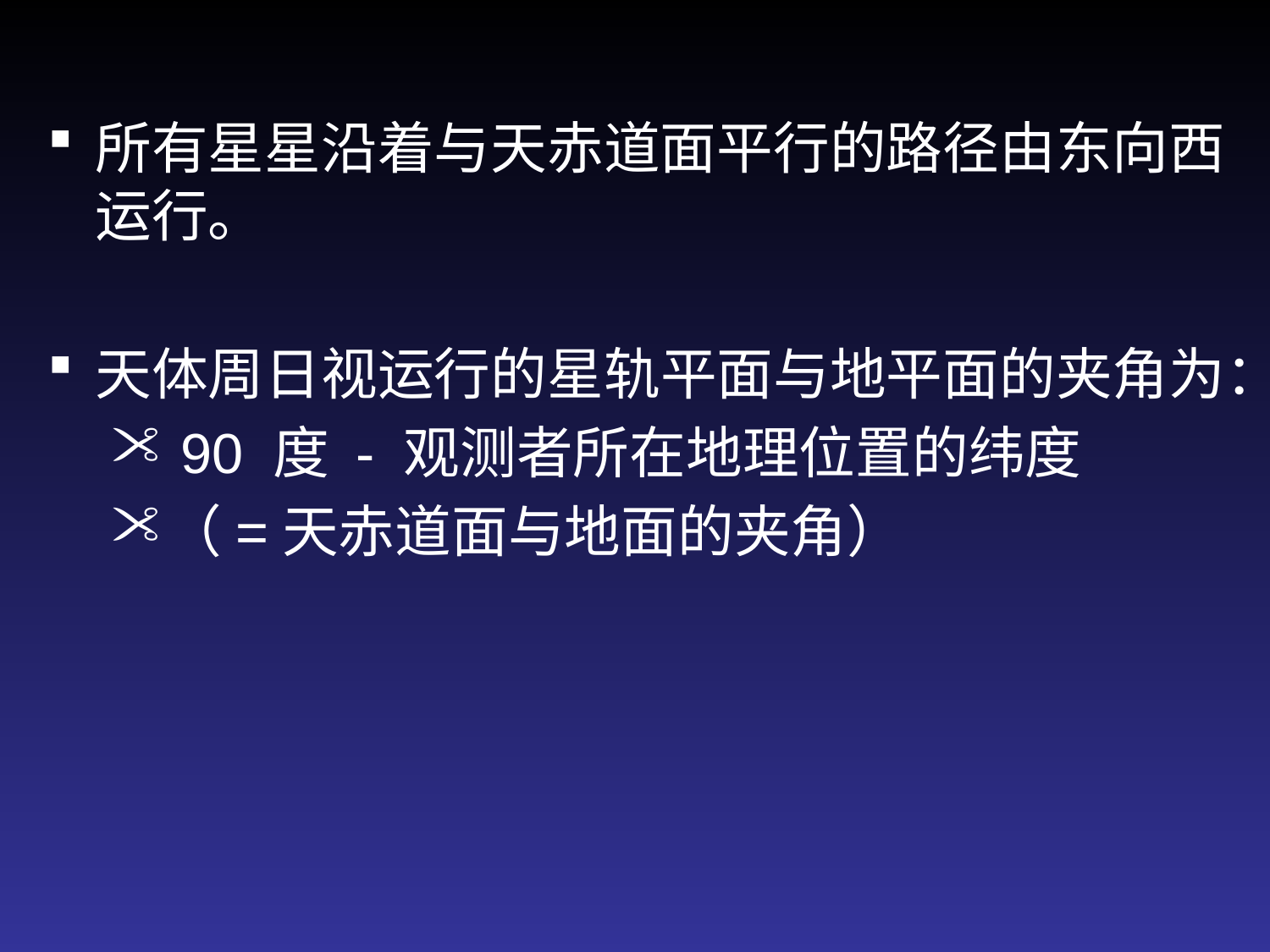

所有星星沿着与天赤道面平行的路径由东向西运行。

天体周日视运行的星轨平面与地平面的夹角为：
 90 度 - 观测者所在地理位置的纬度
（=天赤道面与地面的夹角）